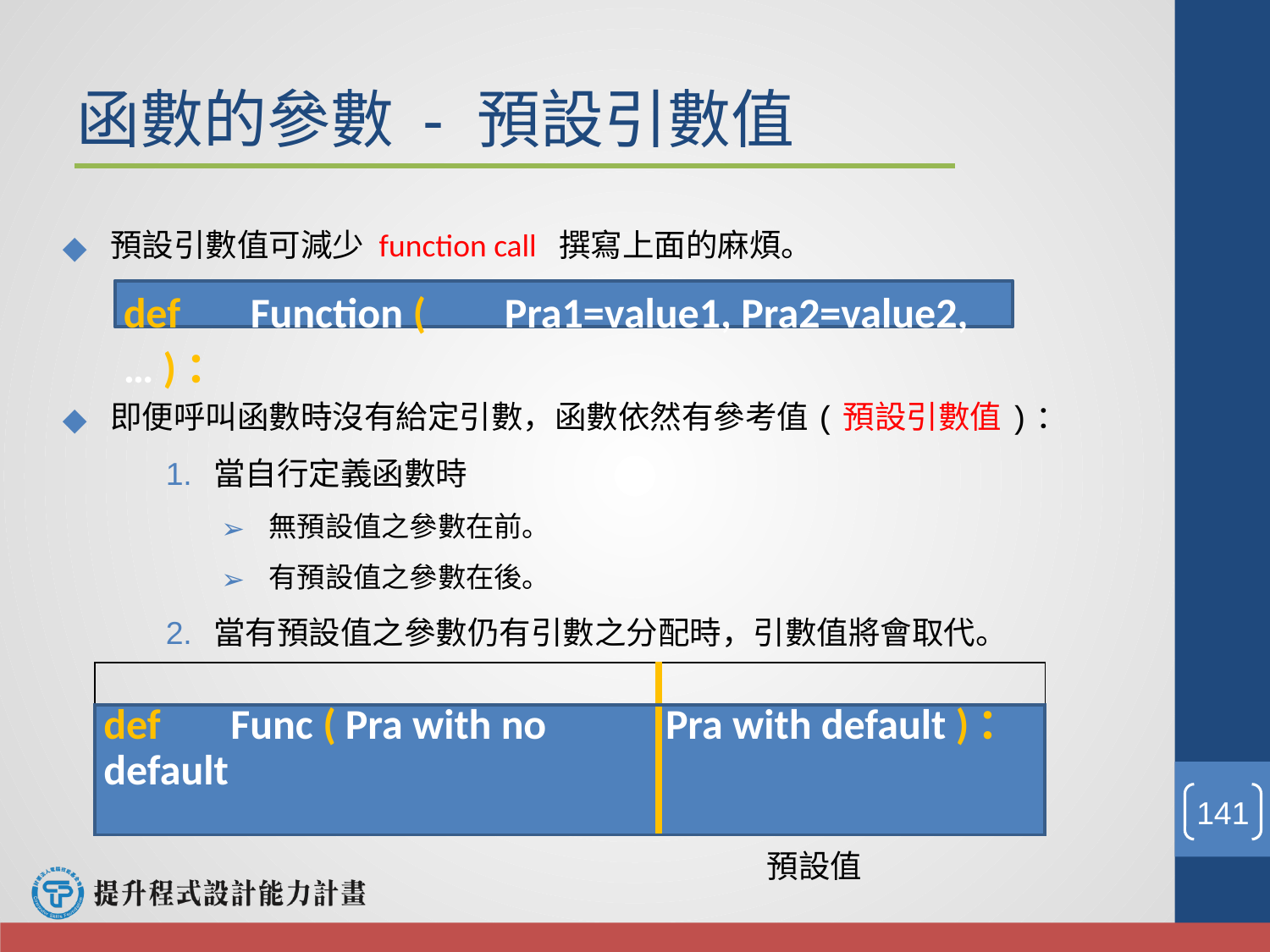

# 函數的參數 - 預設引數值
預設引數值可減少 function call  撰寫上面的麻煩。

即便呼叫函數時沒有給定引數，函數依然有參考值(預設引數值)：
當自行定義函數時
無預設值之參數在前。
有預設值之參數在後。
當有預設值之參數仍有引數之分配時，引數值將會取代。
def	Function (	Pra1=value1, Pra2=value2,	… )：

|  |  |
| --- | --- |
| def Func ( Pra with no default | Pra with default )： |
141
預設值